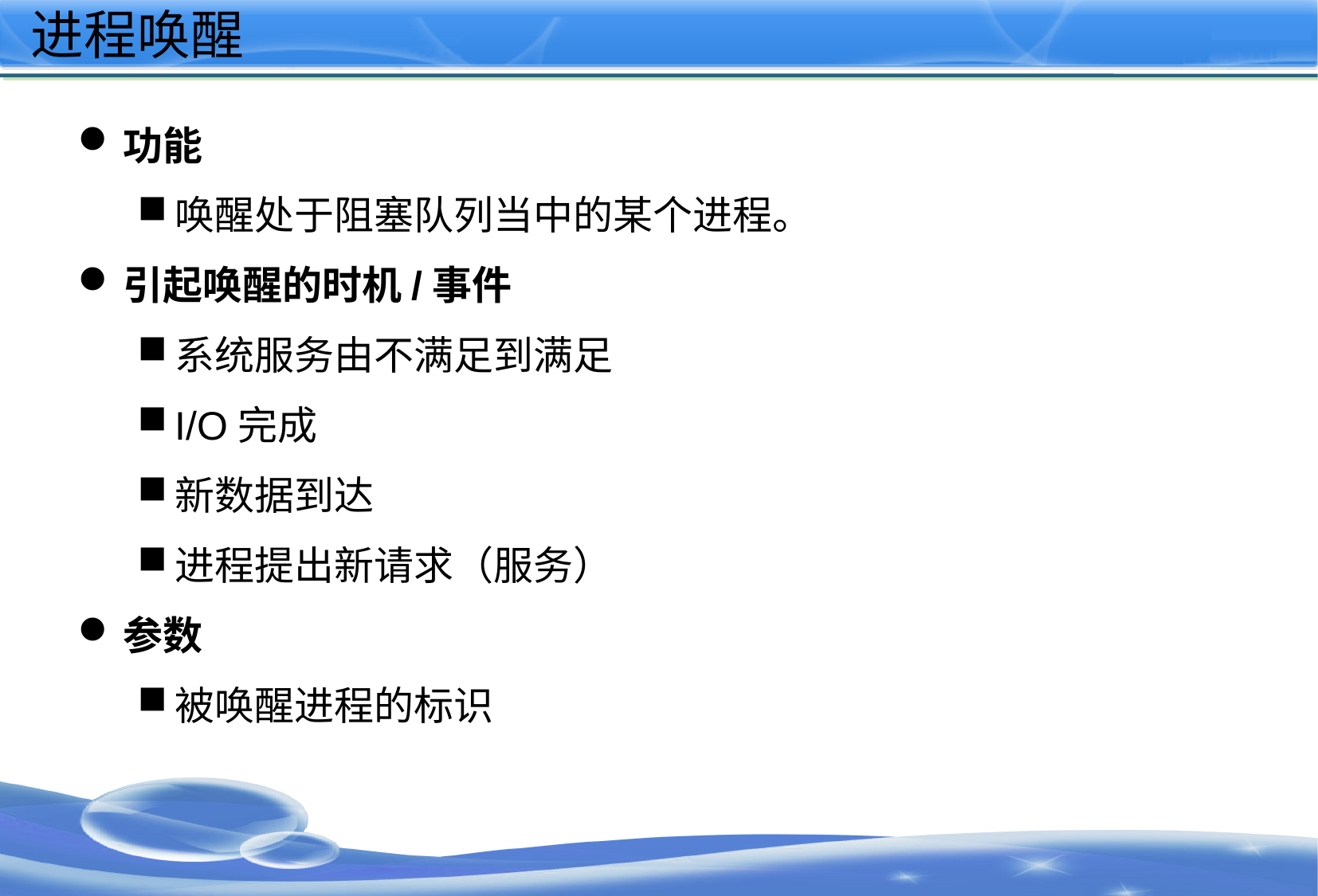

# 进程唤醒
功能
唤醒处于阻塞队列当中的某个进程。
引起唤醒的时机/事件
系统服务由不满足到满足
I/O完成
新数据到达
进程提出新请求（服务）
参数
被唤醒进程的标识